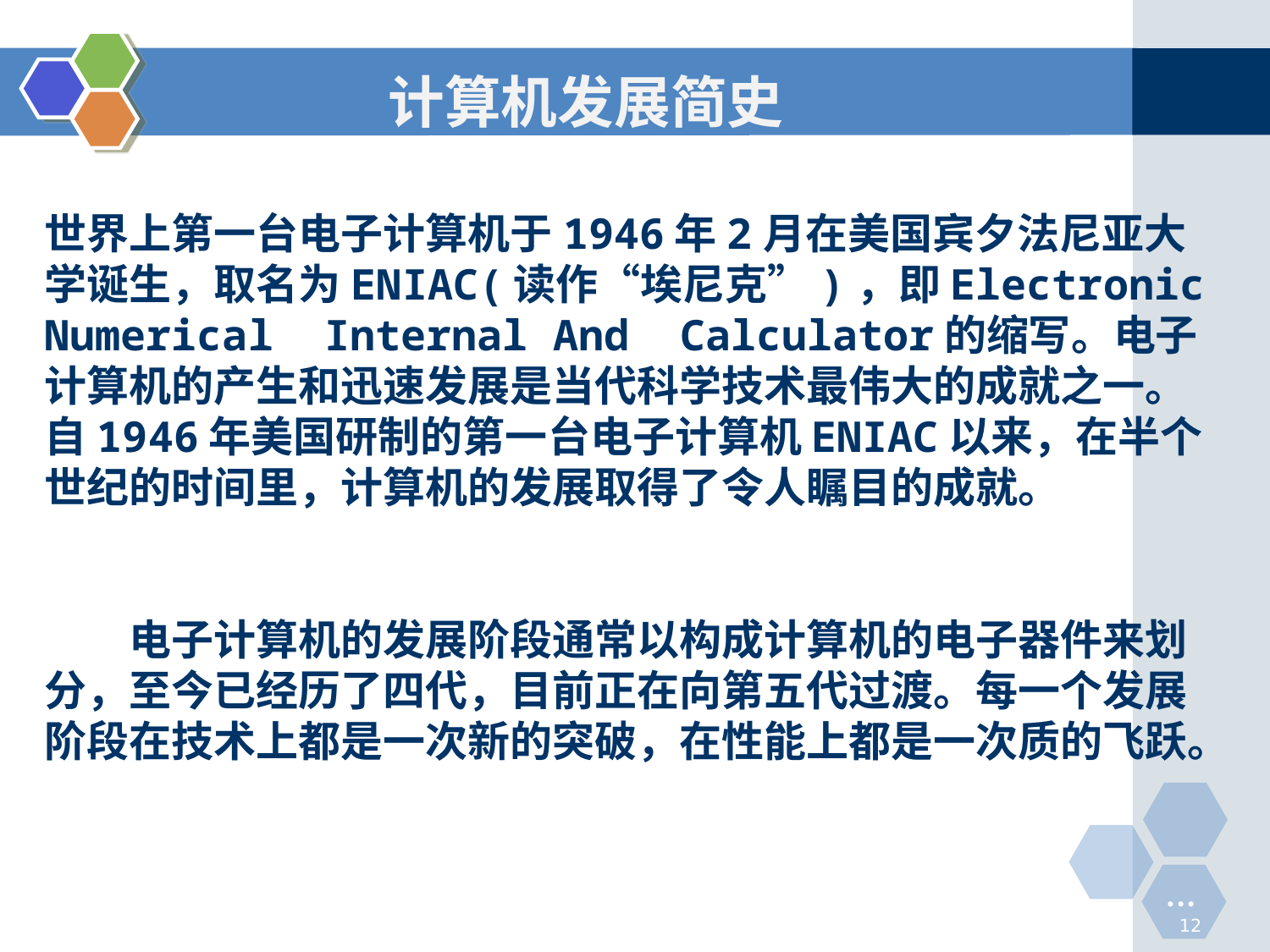

# 计算机发展简史
世界上第一台电子计算机于1946年2月在美国宾夕法尼亚大学诞生，取名为ENIAC(读作“埃尼克”)，即Electronic Numerical  Internal And  Calculator的缩写。电子计算机的产生和迅速发展是当代科学技术最伟大的成就之一。自1946年美国研制的第一台电子计算机ENIAC以来，在半个世纪的时间里，计算机的发展取得了令人瞩目的成就。

　　电子计算机的发展阶段通常以构成计算机的电子器件来划分，至今已经历了四代，目前正在向第五代过渡。每一个发展阶段在技术上都是一次新的突破，在性能上都是一次质的飞跃。
••• 12